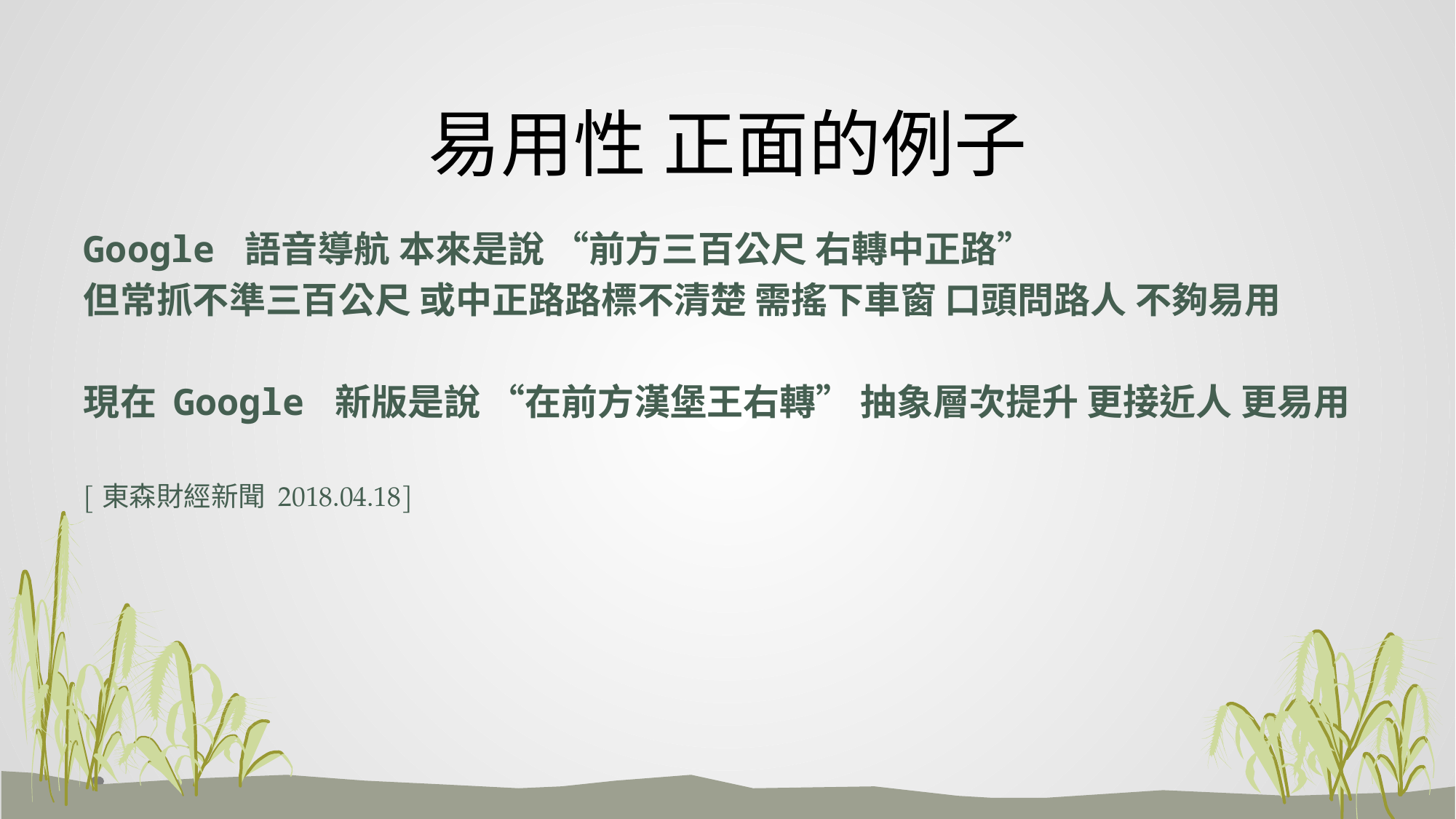

# 易用性 正面的例子
Google 語音導航 本來是說 “前方三百公尺 右轉中正路”
但常抓不準三百公尺 或中正路路標不清楚 需搖下車窗 口頭問路人 不夠易用

現在 Google 新版是說 “在前方漢堡王右轉” 抽象層次提升 更接近人 更易用

[東森財經新聞 2018.04.18]